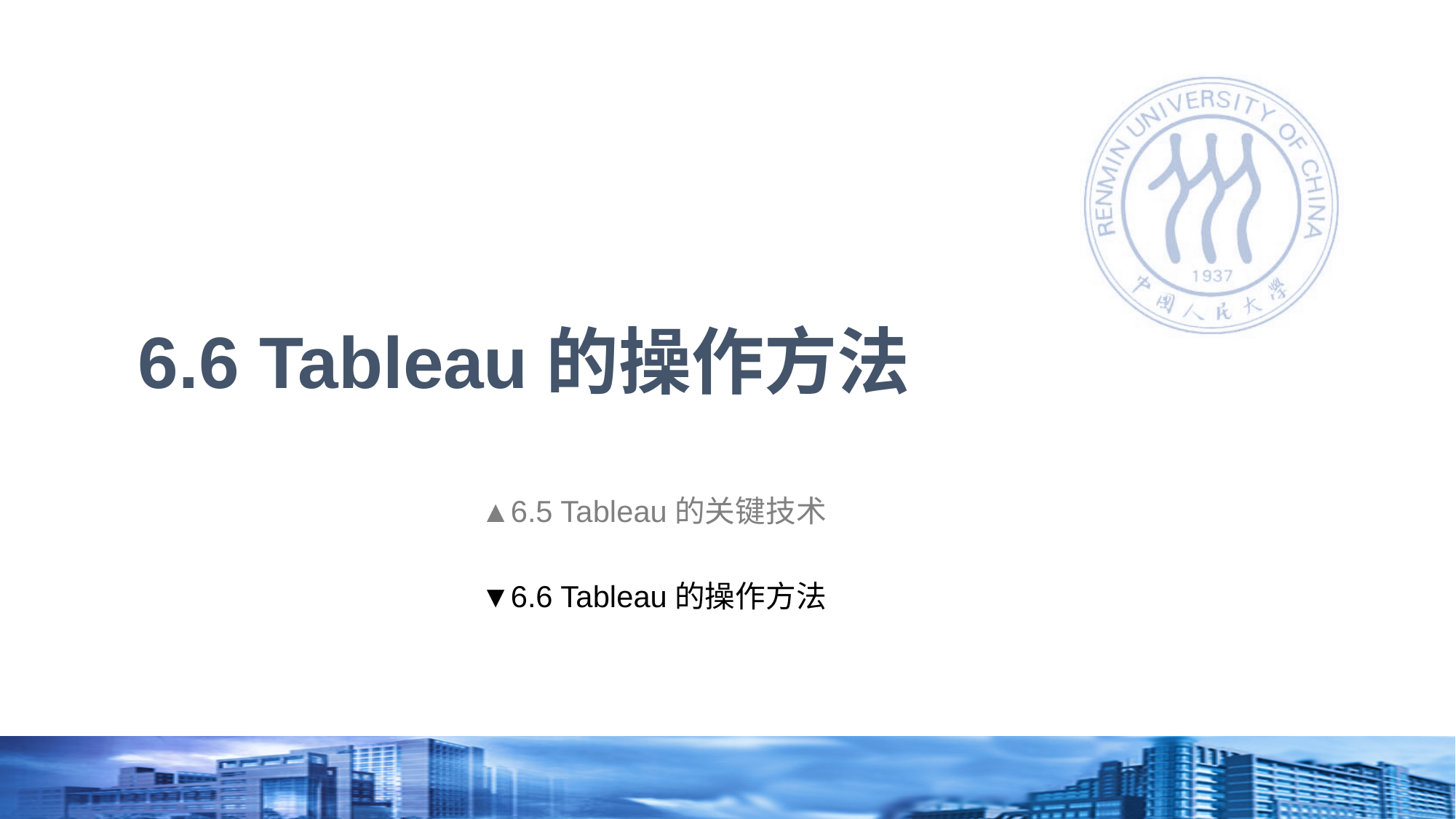

# 6.6 Tableau的操作方法
▲6.5 Tableau的关键技术

▼6.6 Tableau的操作方法